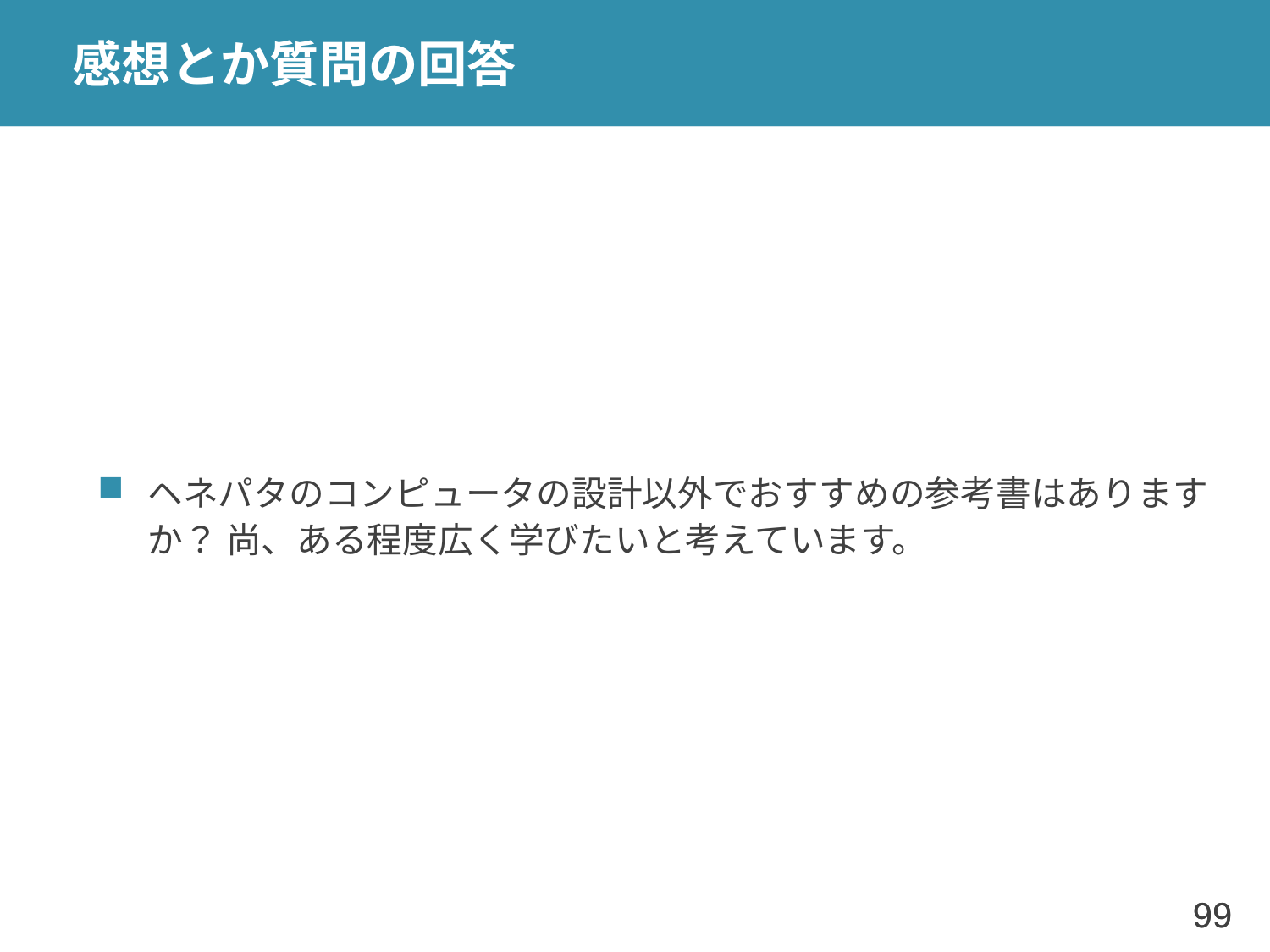

# 感想とか質問の回答
ヘネパタのコンピュータの設計以外でおすすめの参考書はありますか？ 尚、ある程度広く学びたいと考えています。